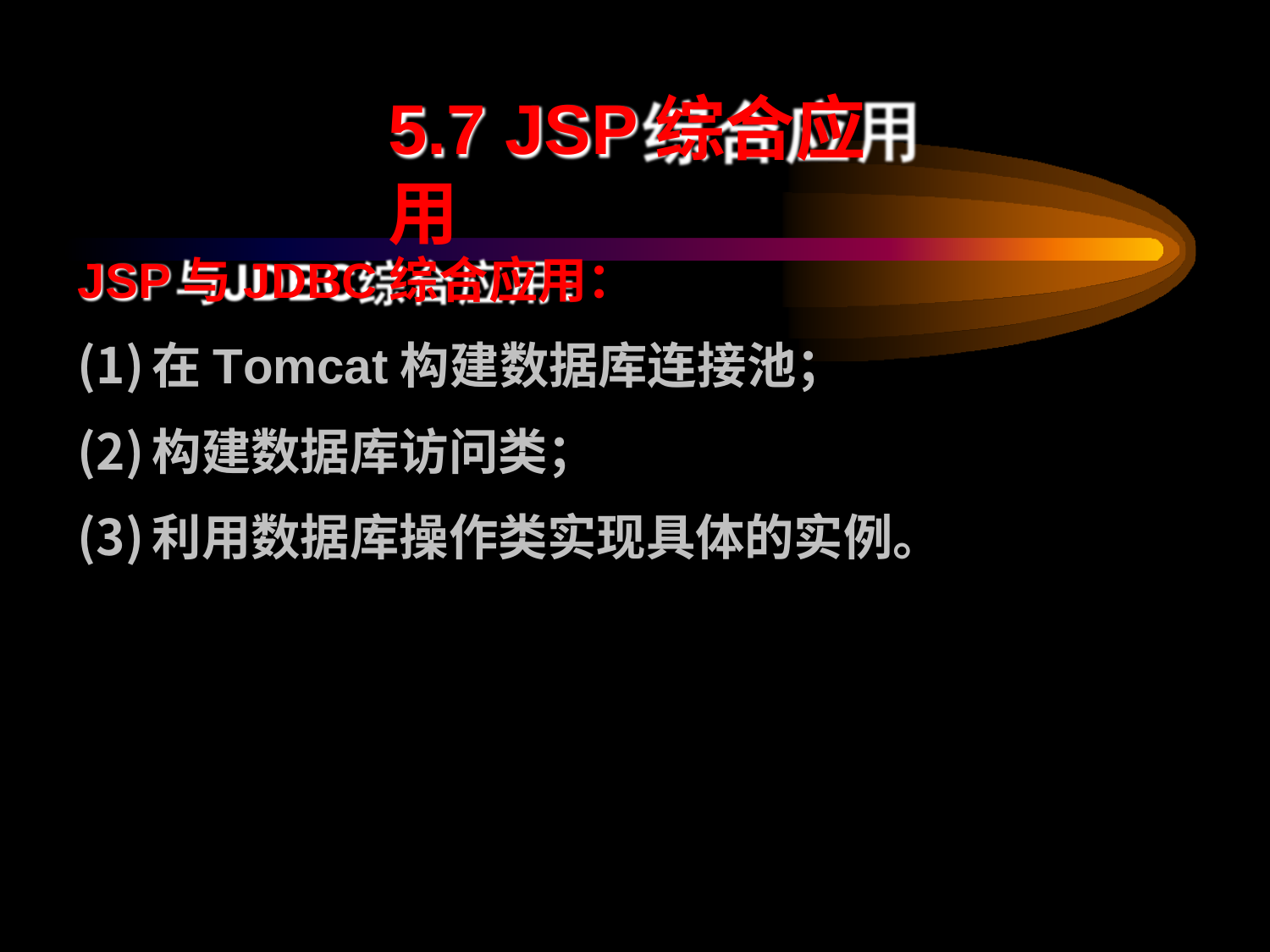

# 5.7 JSP综合应用

JSP与JDBC综合应用：
在Tomcat构建数据库连接池；
构建数据库访问类；
利用数据库操作类实现具体的实例。